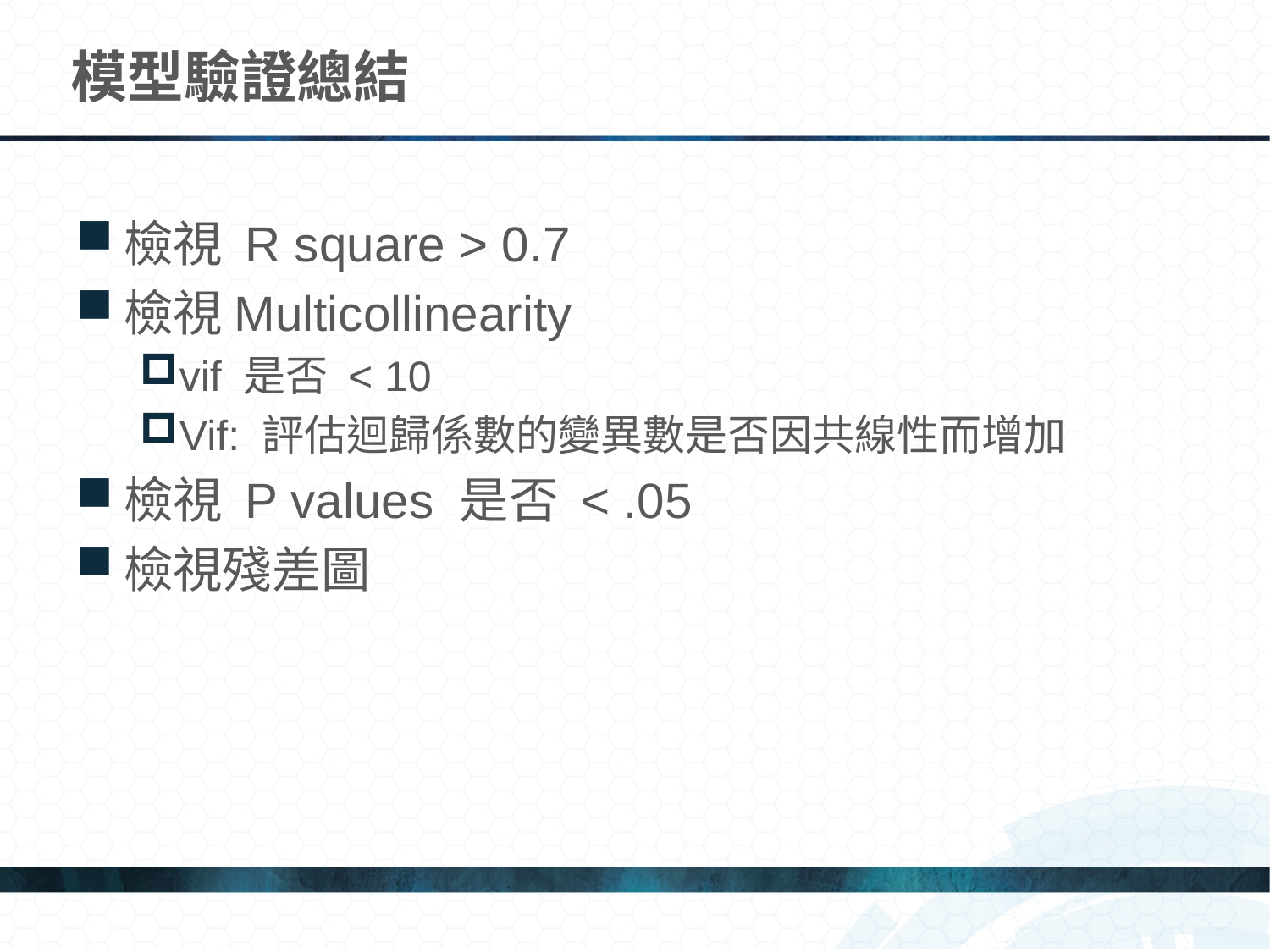

# 模型驗證總結
檢視 R square > 0.7
檢視Multicollinearity
vif 是否 < 10
Vif: 評估迴歸係數的變異數是否因共線性而增加
檢視 P values 是否 < .05
檢視殘差圖